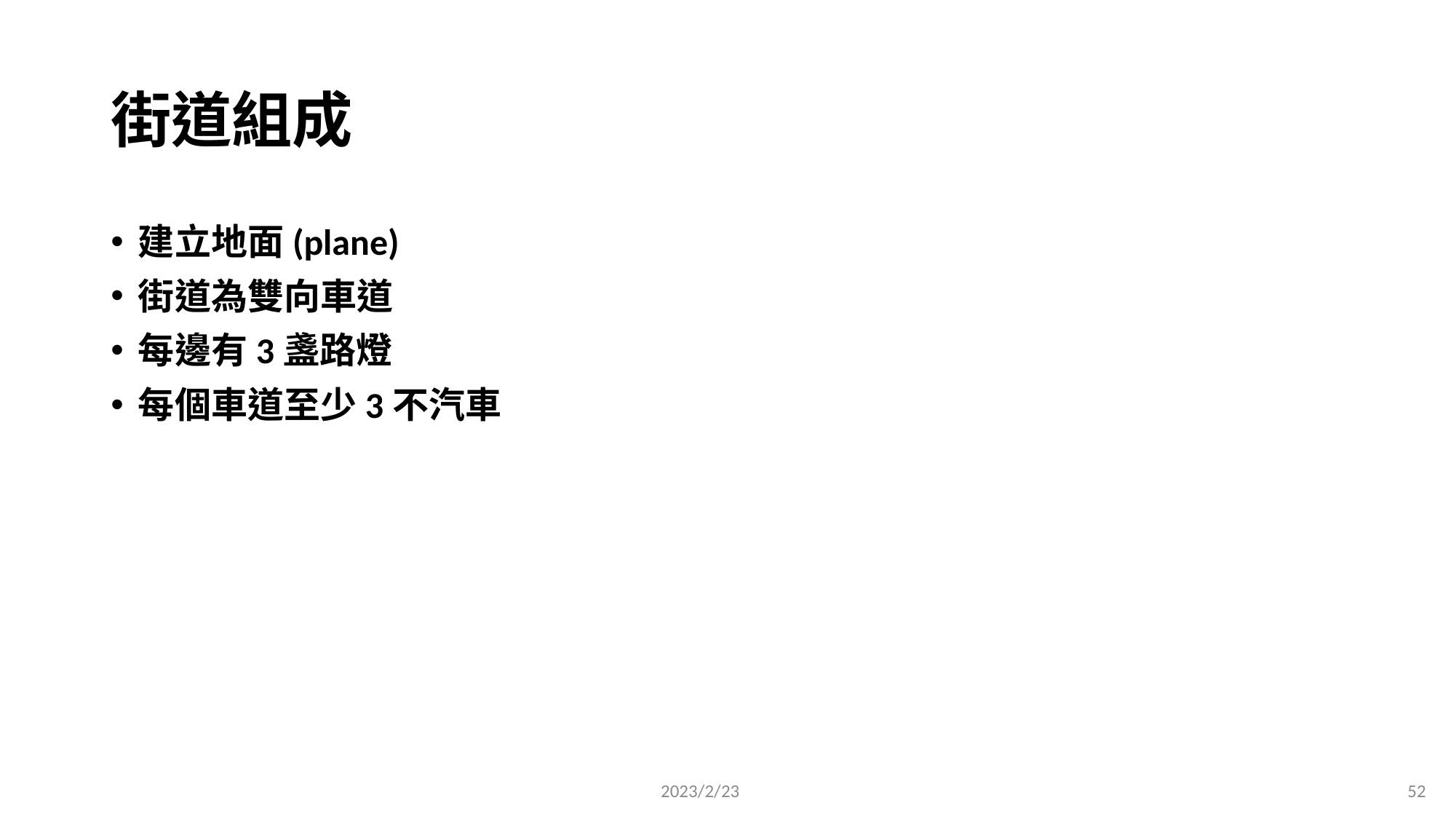

# 街道組成
建立地面(plane)
街道為雙向車道
每邊有3盞路燈
每個車道至少3不汽車
2023/2/23
52